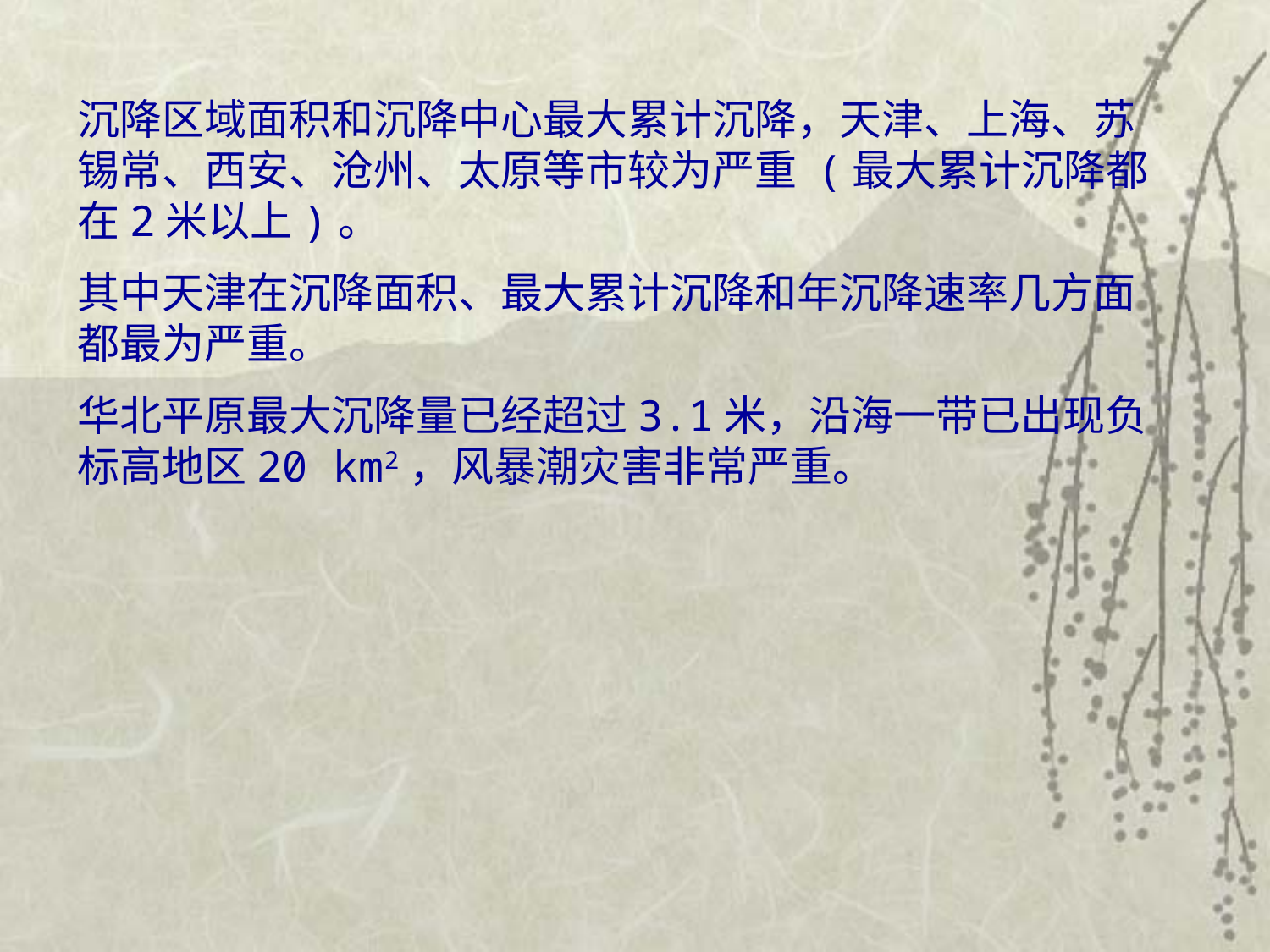

沉降区域面积和沉降中心最大累计沉降，天津、上海、苏锡常、西安、沧州、太原等市较为严重 (最大累计沉降都在2米以上)。
其中天津在沉降面积、最大累计沉降和年沉降速率几方面都最为严重。
华北平原最大沉降量已经超过3.1米，沿海一带已出现负标高地区20 km2，风暴潮灾害非常严重。